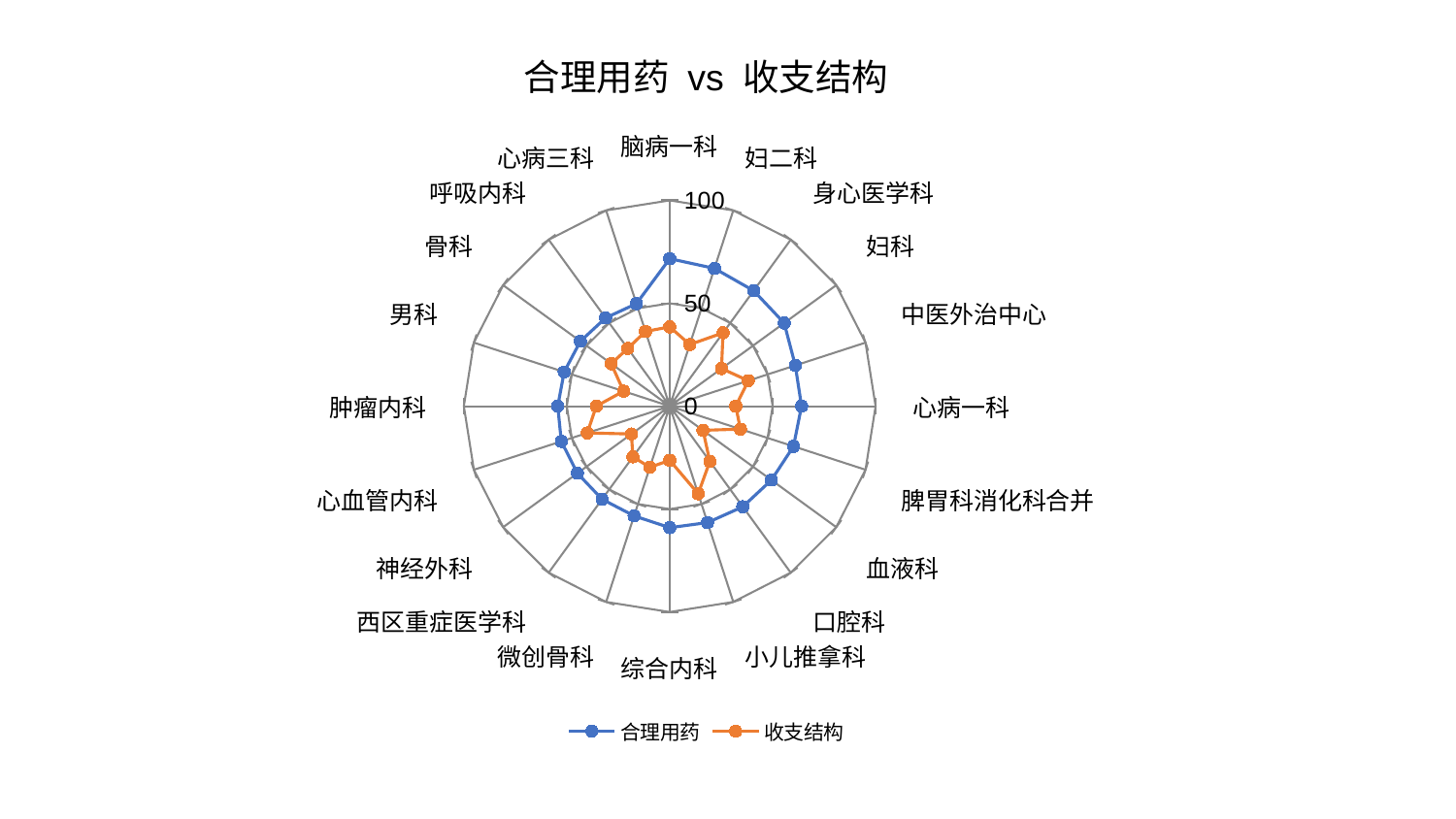

### Chart: 合理用药 vs 收支结构

| Category | 合理用药 | 收支结构 |
|---|---|---|
| 脑病一科 | 71.6639024736335 | 38.54721010770098 |
| 妇二科 | 70.38324519437349 | 31.49569635616353 |
| 身心医学科 | 69.38008997161117 | 44.08092399198063 |
| 妇科 | 68.75060201951351 | 31.128181274050906 |
| 中医外治中心 | 64.14823576367147 | 40.14080837195274 |
| 心病一科 | 64.057529021277 | 32.10964796206293 |
| 脾胃科消化科合并 | 63.24208763827139 | 36.12162217696189 |
| 血液科 | 61.06929683474816 | 19.975077969555947 |
| 口腔科 | 60.40592288955016 | 33.17747710944093 |
| 小儿推拿科 | 59.461087102179874 | 44.73159018855914 |
| 综合内科 | 59.04293675236413 | 26.319659311013787 |
| 微创骨科 | 56.03891830700941 | 31.22587793593284 |
| 西区重症医学科 | 55.88841929126623 | 30.43715333803789 |
| 神经外科 | 55.438058285373415 | 23.006963906132043 |
| 心血管内科 | 55.36502999607457 | 42.10856699874219 |
| 肿瘤内科 | 54.37712433625622 | 35.67402070006713 |
| 男科 | 53.91073856387467 | 23.544108326436266 |
| 骨科 | 53.653901402481225 | 35.16342521538496 |
| 呼吸内科 | 53.016575294289666 | 34.68616165457552 |
| 心病三科 | 52.38083549969297 | 38.194481748669496 |
55